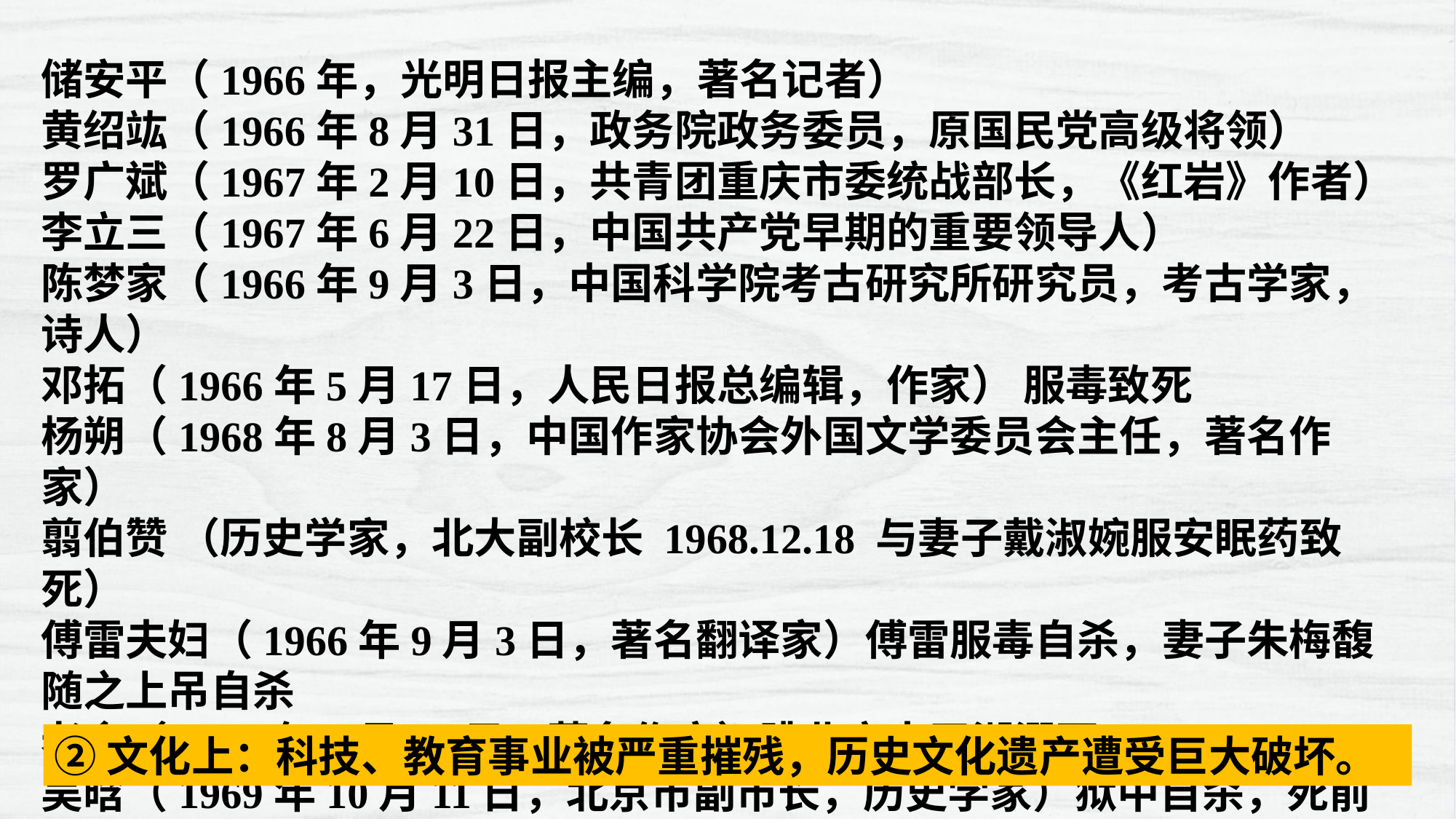

储安平（1966年，光明日报主编，著名记者）
黄绍竑（1966年8月31日，政务院政务委员，原国民党高级将领）
罗广斌（1967年2月10日，共青团重庆市委统战部长，《红岩》作者）
李立三（1967年6月22日，中国共产党早期的重要领导人）
陈梦家（1966年9月3日，中国科学院考古研究所研究员，考古学家，诗人）
邓拓（1966年5月17日，人民日报总编辑，作家） 服毒致死
杨朔（1968年8月3日，中国作家协会外国文学委员会主任，著名作家）
翦伯赞 （历史学家，北大副校长 1968.12.18 与妻子戴淑婉服安眠药致死）
傅雷夫妇（1966年9月3日，著名翻译家）傅雷服毒自杀，妻子朱梅馥随之上吊自杀
老舍（1966年8月24日，著名作家）跳北京太平湖溺死
吴晗（1969年10月11日，北京市副市长，历史学家）狱中自杀，死前头发被拔光
  ……

②文化上：科技、教育事业被严重摧残，历史文化遗产遭受巨大破坏。